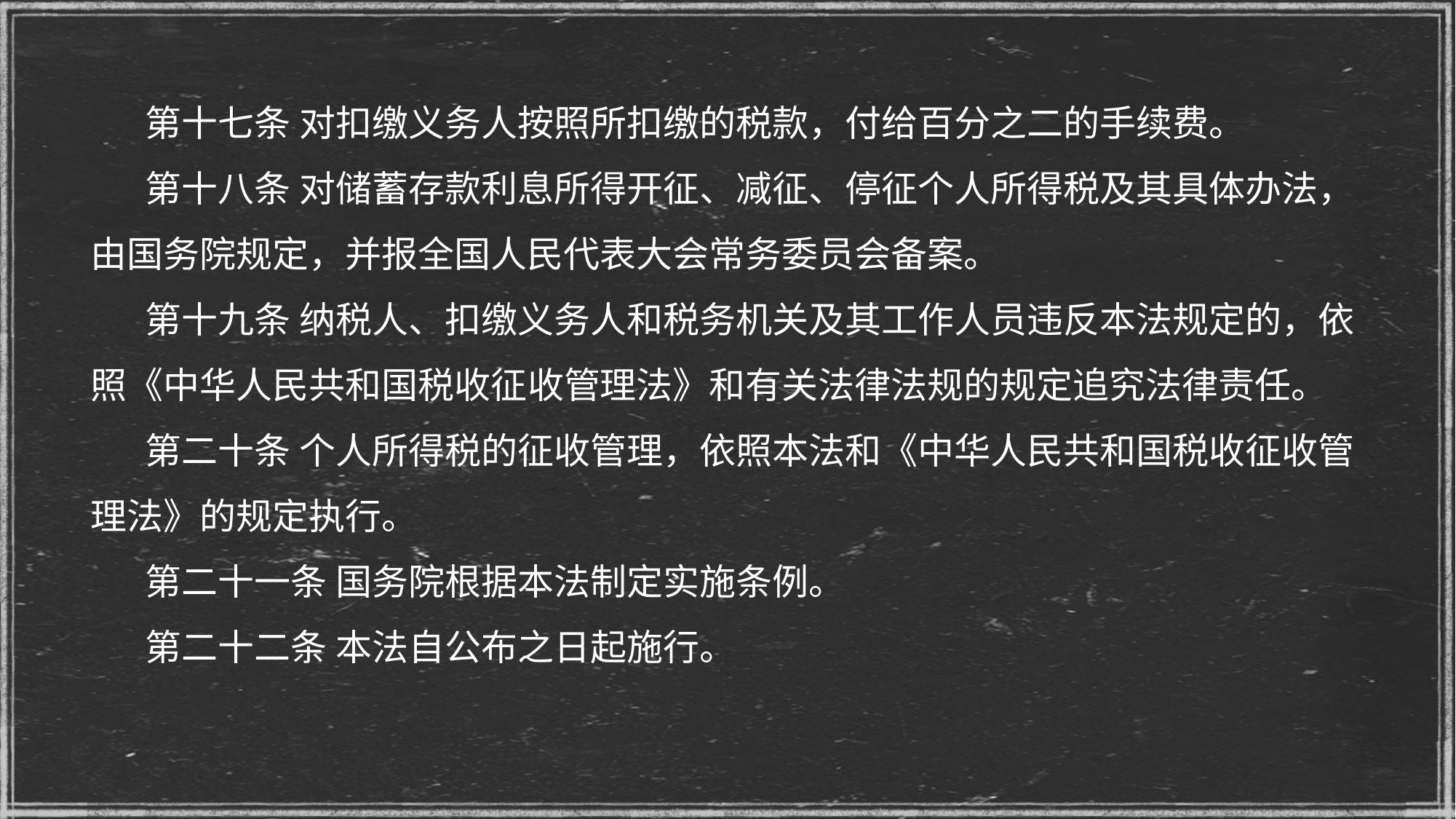

第十七条 对扣缴义务人按照所扣缴的税款，付给百分之二的手续费。
第十八条 对储蓄存款利息所得开征、减征、停征个人所得税及其具体办法，由国务院规定，并报全国人民代表大会常务委员会备案。
第十九条 纳税人、扣缴义务人和税务机关及其工作人员违反本法规定的，依照《中华人民共和国税收征收管理法》和有关法律法规的规定追究法律责任。
第二十条 个人所得税的征收管理，依照本法和《中华人民共和国税收征收管理法》的规定执行。
第二十一条 国务院根据本法制定实施条例。
第二十二条 本法自公布之日起施行。